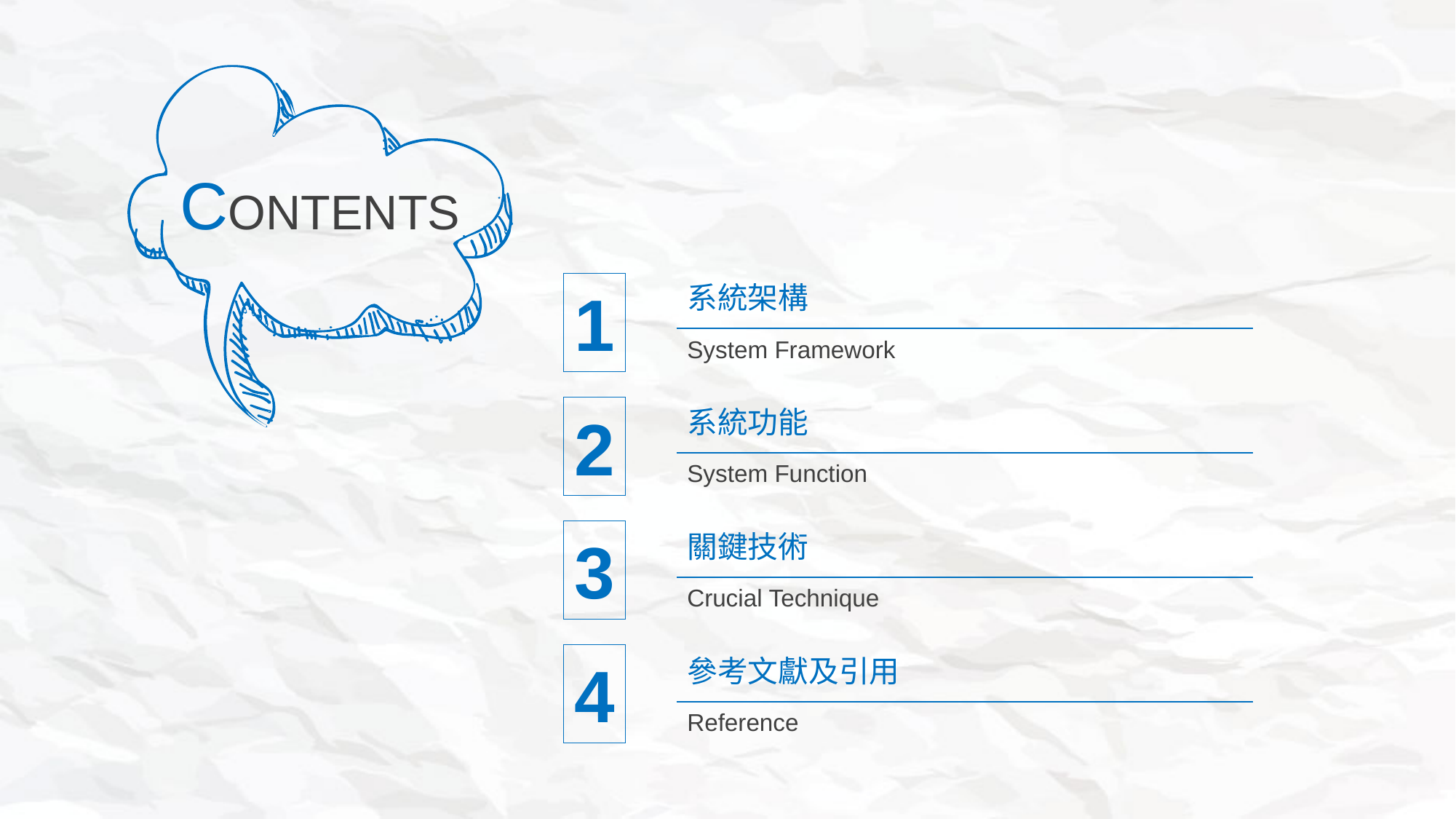

CONTENTS
系統架構
System Framework
1
2
系統功能
System Function
3
關鍵技術
Crucial Technique
4
參考文獻及引用
Reference